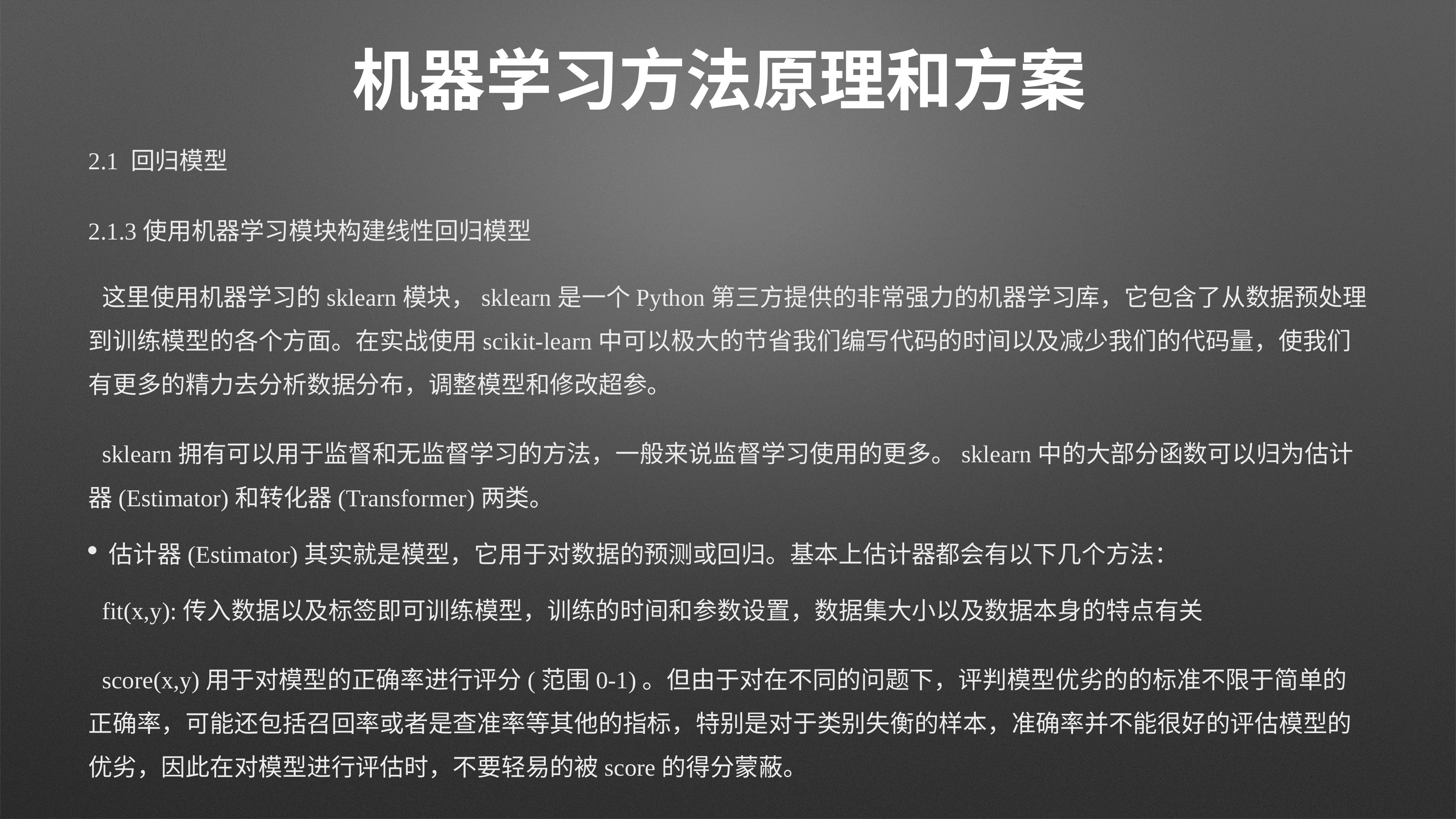

# 机器学习方法原理和方案
2.1 回归模型
2.1.3使用机器学习模块构建线性回归模型
这里使用机器学习的sklearn模块，sklearn是一个Python第三方提供的非常强力的机器学习库，它包含了从数据预处理到训练模型的各个方面。在实战使用scikit-learn中可以极大的节省我们编写代码的时间以及减少我们的代码量，使我们有更多的精力去分析数据分布，调整模型和修改超参。
sklearn拥有可以用于监督和无监督学习的方法，一般来说监督学习使用的更多。sklearn中的大部分函数可以归为估计器(Estimator)和转化器(Transformer)两类。
估计器(Estimator)其实就是模型，它用于对数据的预测或回归。基本上估计器都会有以下几个方法：
fit(x,y):传入数据以及标签即可训练模型，训练的时间和参数设置，数据集大小以及数据本身的特点有关
score(x,y)用于对模型的正确率进行评分(范围0-1)。但由于对在不同的问题下，评判模型优劣的的标准不限于简单的正确率，可能还包括召回率或者是查准率等其他的指标，特别是对于类别失衡的样本，准确率并不能很好的评估模型的优劣，因此在对模型进行评估时，不要轻易的被score的得分蒙蔽。